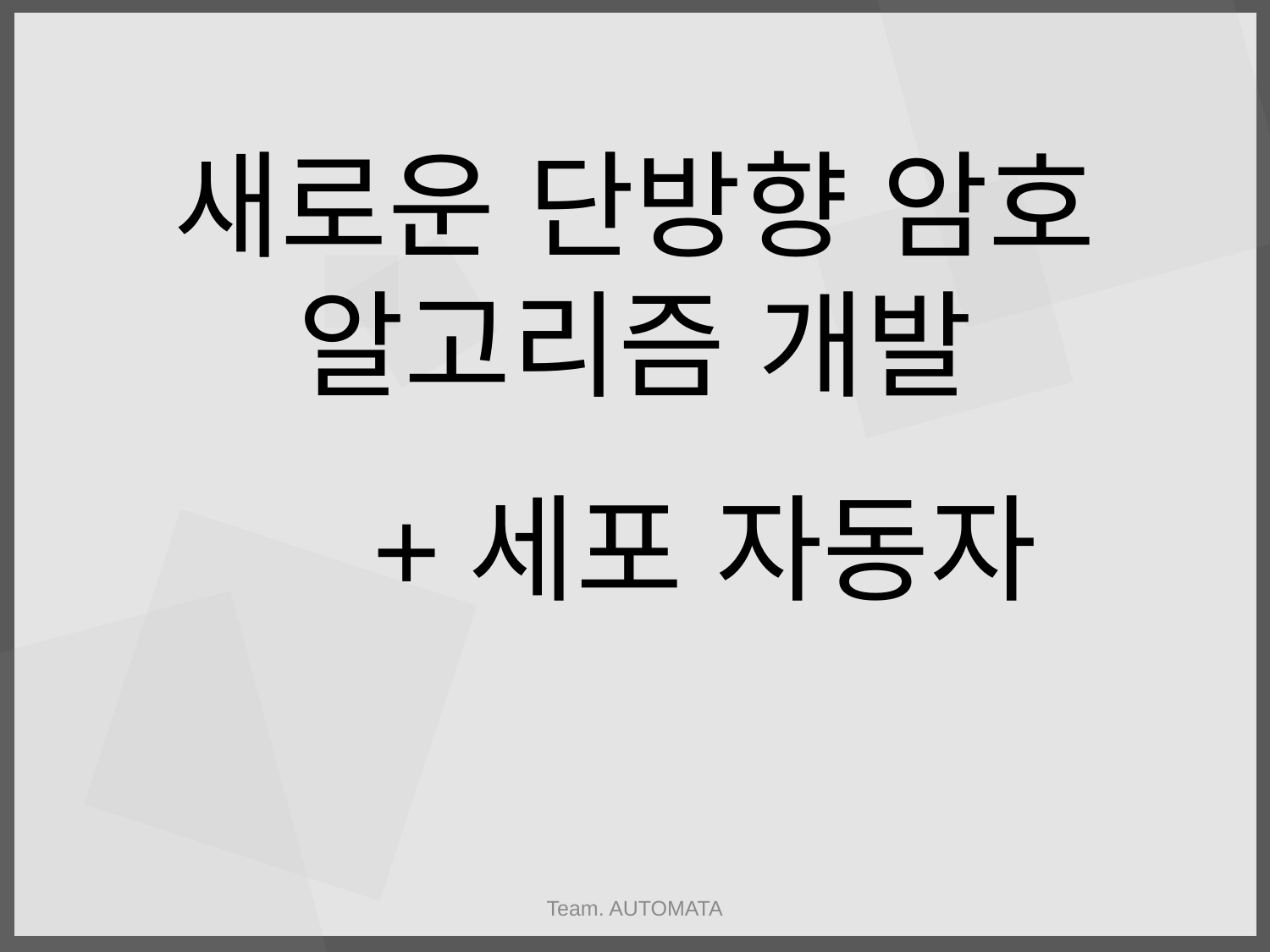

새로운 단방향 암호 알고리즘 개발
+세포 자동자
Team. AUTOMATA